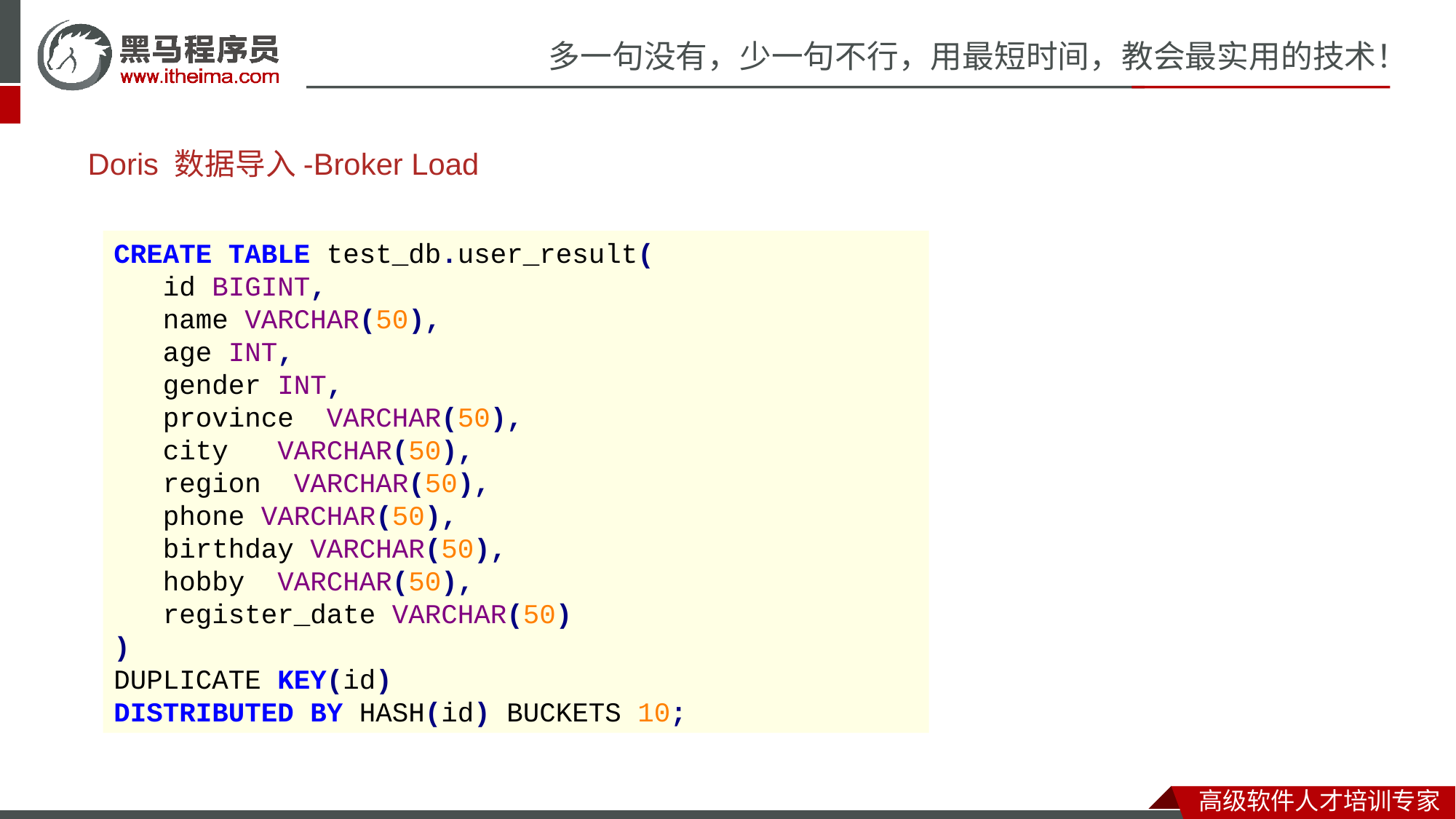

Doris 数据导入-Broker Load

CREATE TABLE test_db.user_result(
   id BIGINT,
   name VARCHAR(50),
   age INT,
   gender INT,
   province  VARCHAR(50),
   city   VARCHAR(50),
   region  VARCHAR(50),
   phone VARCHAR(50),
   birthday VARCHAR(50),
   hobby  VARCHAR(50),
   register_date VARCHAR(50)
)
DUPLICATE KEY(id)
DISTRIBUTED BY HASH(id) BUCKETS 10;